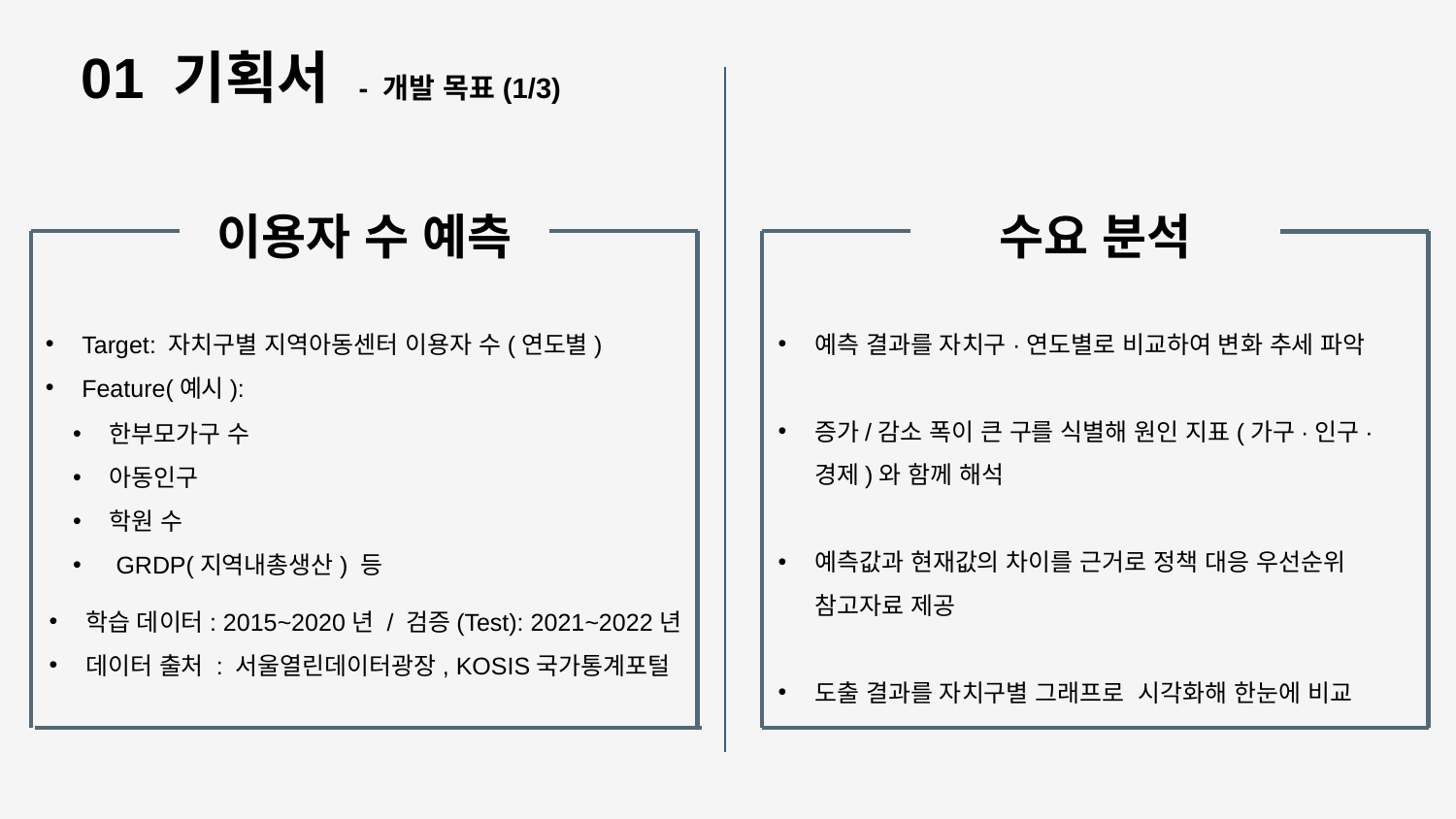

01 기획서 - 개발 목표(1/3)

수요 분석
이용자 수 예측
Target: 자치구별 지역아동센터 이용자 수(연도별)
Feature(예시):
예측 결과를 자치구·연도별로 비교하여 변화 추세 파악

증가/감소 폭이 큰 구를 식별해 원인 지표(가구·인구·경제)와 함께 해석

예측값과 현재값의 차이를 근거로 정책 대응 우선순위 참고자료 제공

도출 결과를 자치구별 그래프로  시각화해 한눈에 비교
한부모가구 수
아동인구
학원 수
 GRDP(지역내총생산) 등
학습 데이터: 2015~2020년 / 검증(Test): 2021~2022년
데이터 출처 : 서울열린데이터광장, KOSIS국가통계포털